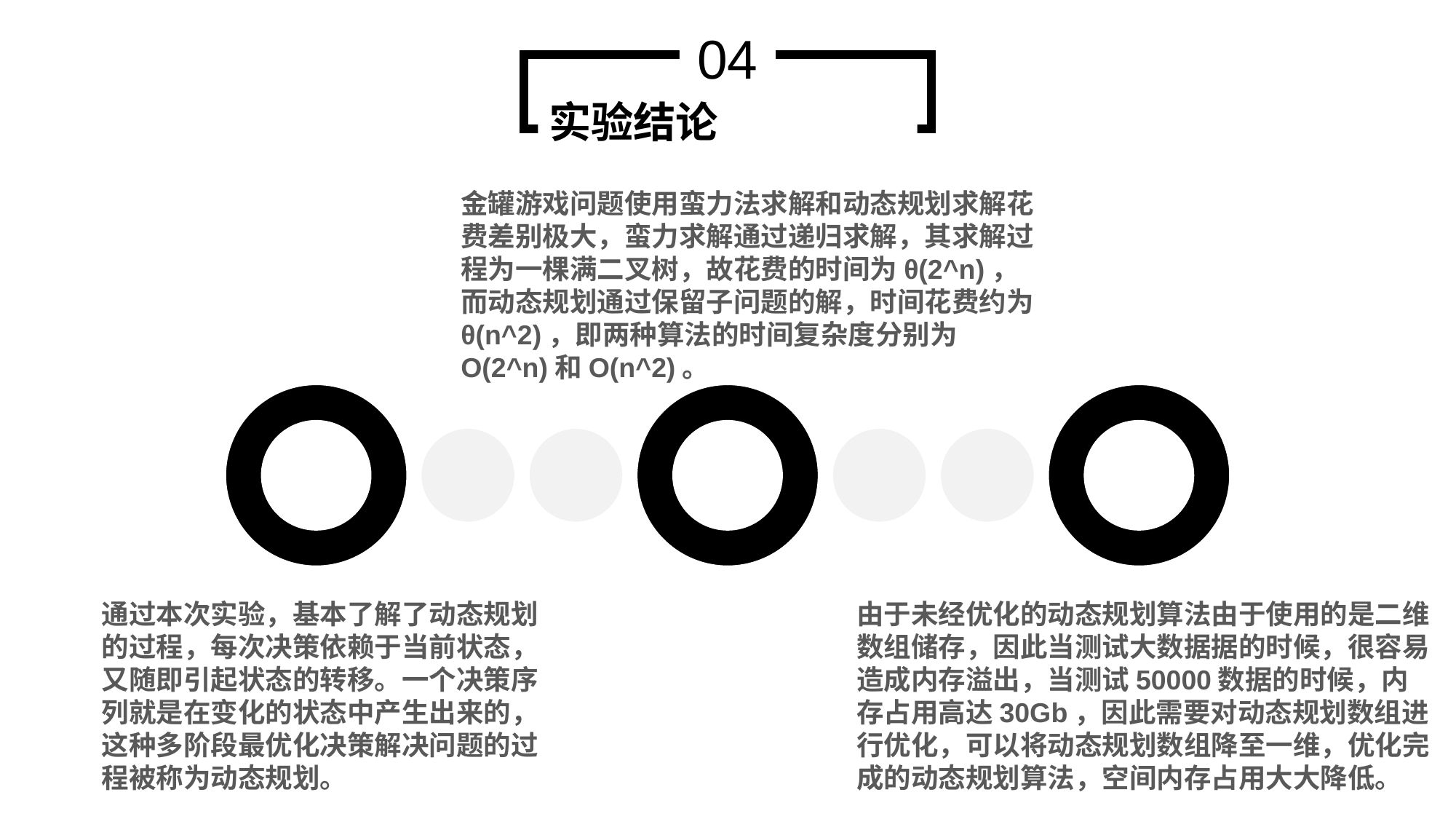

04

实验结论
金罐游戏问题使用蛮力法求解和动态规划求解花费差别极大，蛮力求解通过递归求解，其求解过程为一棵满二叉树，故花费的时间为θ(2^n)，而动态规划通过保留子问题的解，时间花费约为θ(n^2)，即两种算法的时间复杂度分别为O(2^n)和O(n^2)。

通过本次实验，基本了解了动态规划的过程，每次决策依赖于当前状态，又随即引起状态的转移。一个决策序列就是在变化的状态中产生出来的，这种多阶段最优化决策解决问题的过程被称为动态规划。
由于未经优化的动态规划算法由于使用的是二维数组储存，因此当测试大数据据的时候，很容易造成内存溢出，当测试50000数据的时候，内存占用高达30Gb，因此需要对动态规划数组进行优化，可以将动态规划数组降至一维，优化完成的动态规划算法，空间内存占用大大降低。